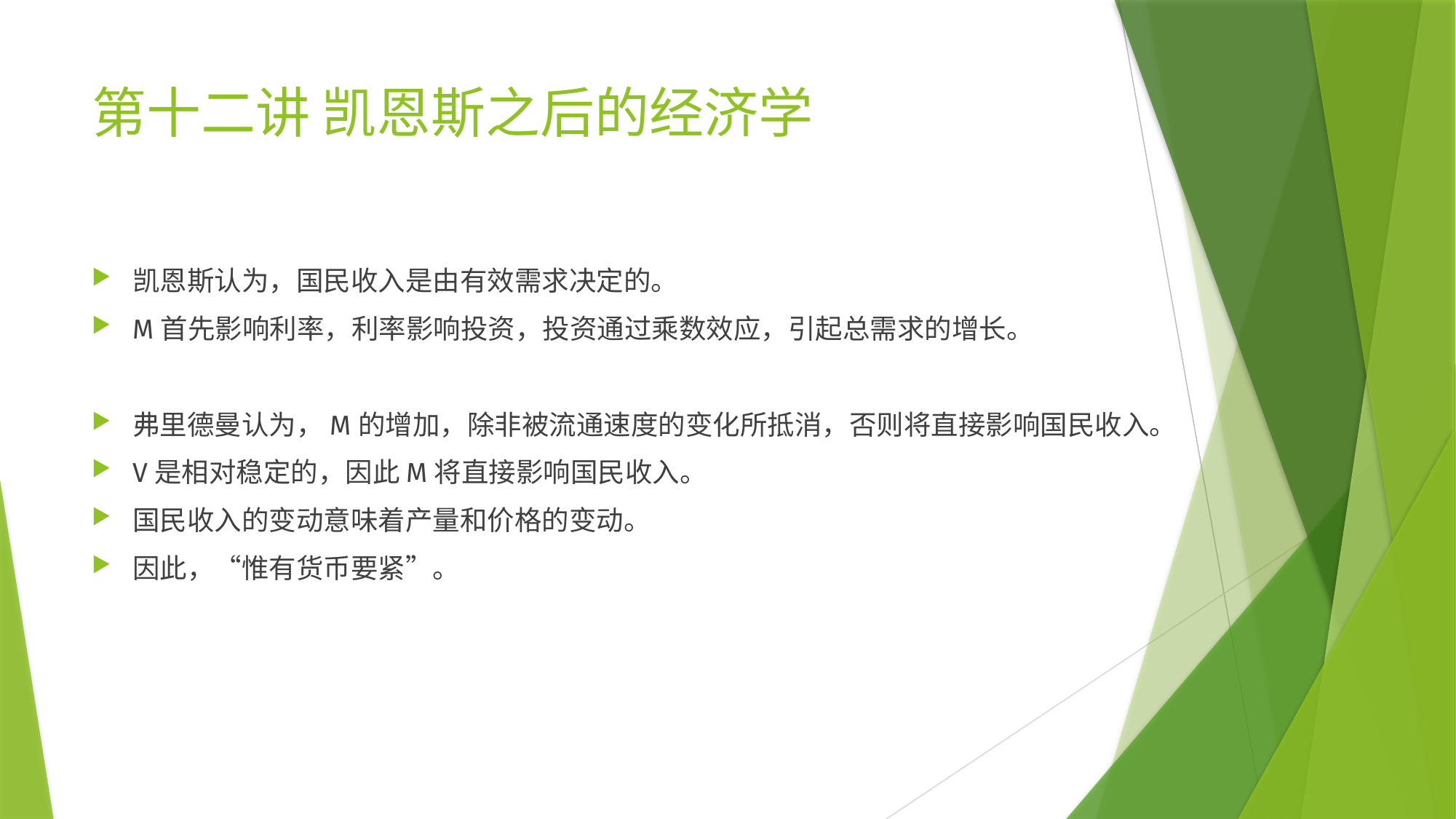

# 第十二讲 凯恩斯之后的经济学
凯恩斯认为，国民收入是由有效需求决定的。
M首先影响利率，利率影响投资，投资通过乘数效应，引起总需求的增长。

弗里德曼认为，M的增加，除非被流通速度的变化所抵消，否则将直接影响国民收入。
V是相对稳定的，因此M将直接影响国民收入。
国民收入的变动意味着产量和价格的变动。
因此，“惟有货币要紧”。